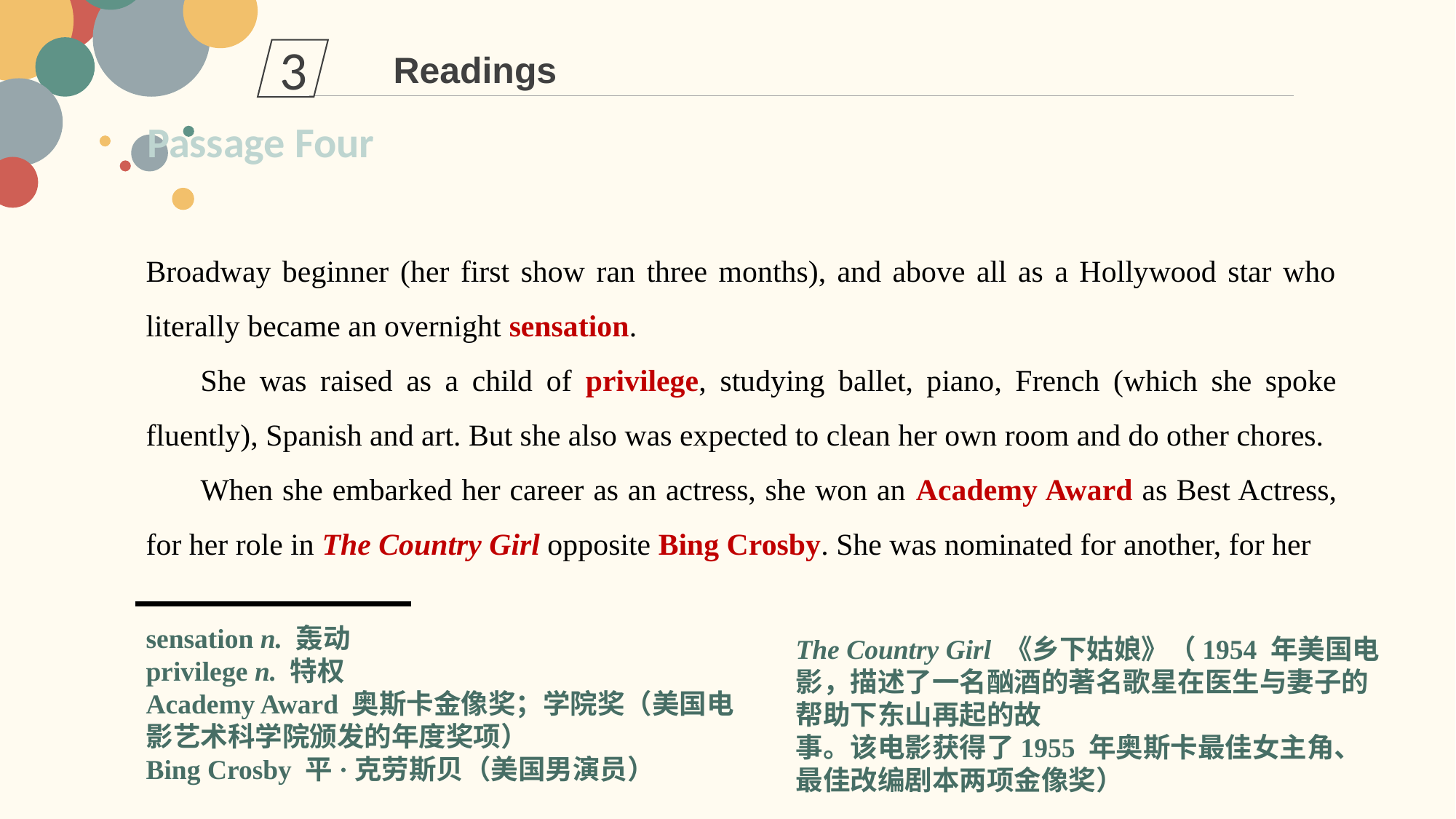

3
Readings
Passage Four
Broadway beginner (her first show ran three months), and above all as a Hollywood star who literally became an overnight sensation.
She was raised as a child of privilege, studying ballet, piano, French (which she spoke fluently), Spanish and art. But she also was expected to clean her own room and do other chores.
When she embarked her career as an actress, she won an Academy Award as Best Actress, for her role in The Country Girl opposite Bing Crosby. She was nominated for another, for her
sensation n. 轰动
privilege n. 特权
Academy Award 奥斯卡金像奖；学院奖（美国电影艺术科学院颁发的年度奖项）
Bing Crosby 平·克劳斯贝（美国男演员）

The Country Girl 《乡下姑娘》（1954 年美国电影，描述了一名酗酒的著名歌星在医生与妻子的帮助下东山再起的故
事。该电影获得了1955 年奥斯卡最佳女主角、最佳改编剧本两项金像奖）